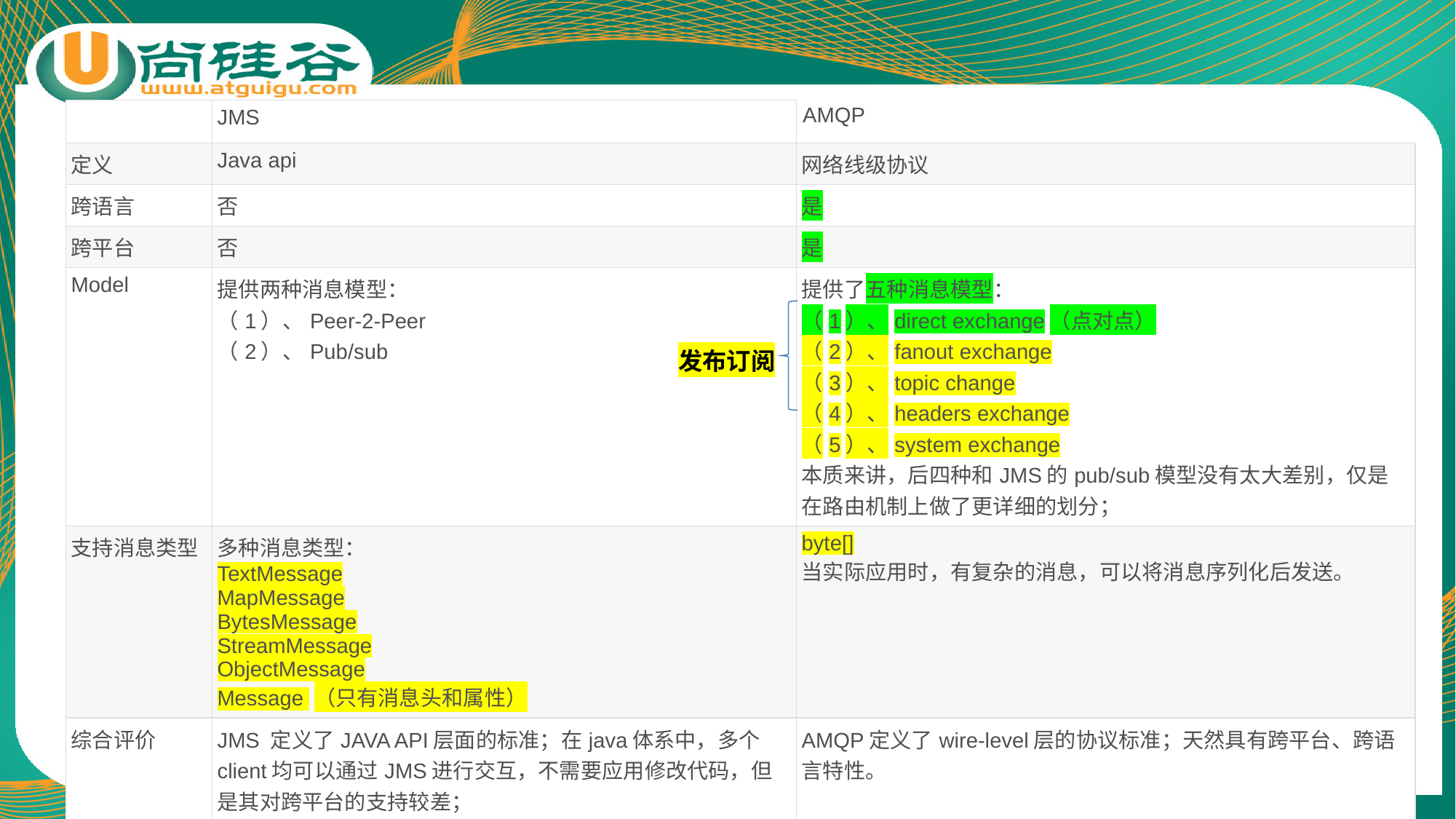

|  | JMS | AMQP |
| --- | --- | --- |
| 定义 | Java api | 网络线级协议 |
| 跨语言 | 否 | 是 |
| 跨平台 | 否 | 是 |
| Model | 提供两种消息模型： （1）、Peer-2-Peer （2）、Pub/sub | 提供了五种消息模型： （1）、direct exchange（点对点） （2）、fanout exchange （3）、topic change （4）、headers exchange （5）、system exchange 本质来讲，后四种和JMS的pub/sub模型没有太大差别，仅是在路由机制上做了更详细的划分； |
| 支持消息类型 | 多种消息类型： TextMessage MapMessage BytesMessage StreamMessage ObjectMessage Message （只有消息头和属性） | byte[] 当实际应用时，有复杂的消息，可以将消息序列化后发送。 |
| 综合评价 | JMS 定义了JAVA API层面的标准；在java体系中，多个client均可以通过JMS进行交互，不需要应用修改代码，但是其对跨平台的支持较差； | AMQP定义了wire-level层的协议标准；天然具有跨平台、跨语言特性。 |

发布订阅